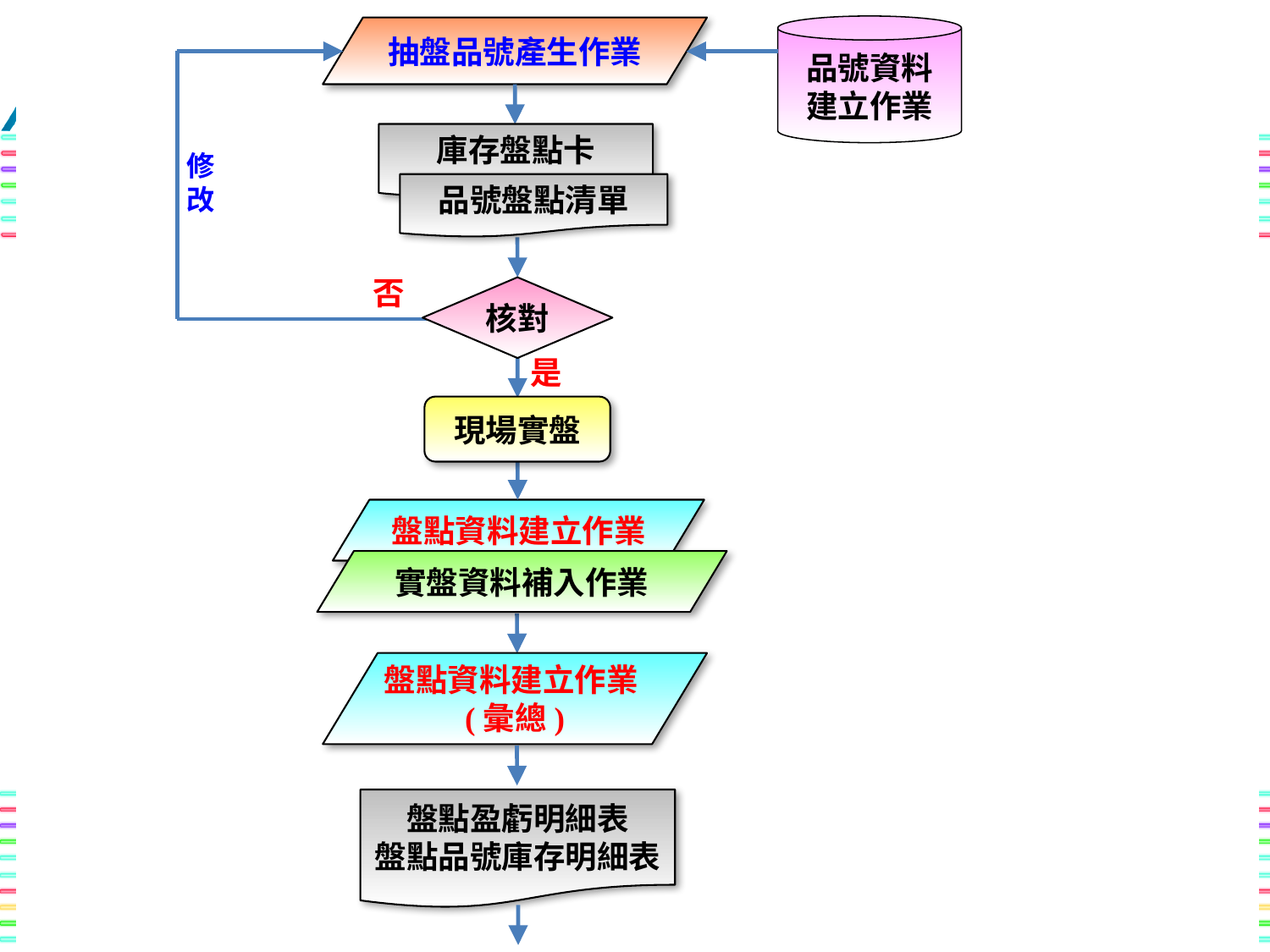

品號資料
建立作業
抽盤品號產生作業
庫存盤點卡
修改
品號盤點清單
否
核對
是
現場實盤
盤點資料建立作業
實盤資料補入作業
盤點資料建立作業(彙總)
盤點盈虧明細表
盤點品號庫存明細表